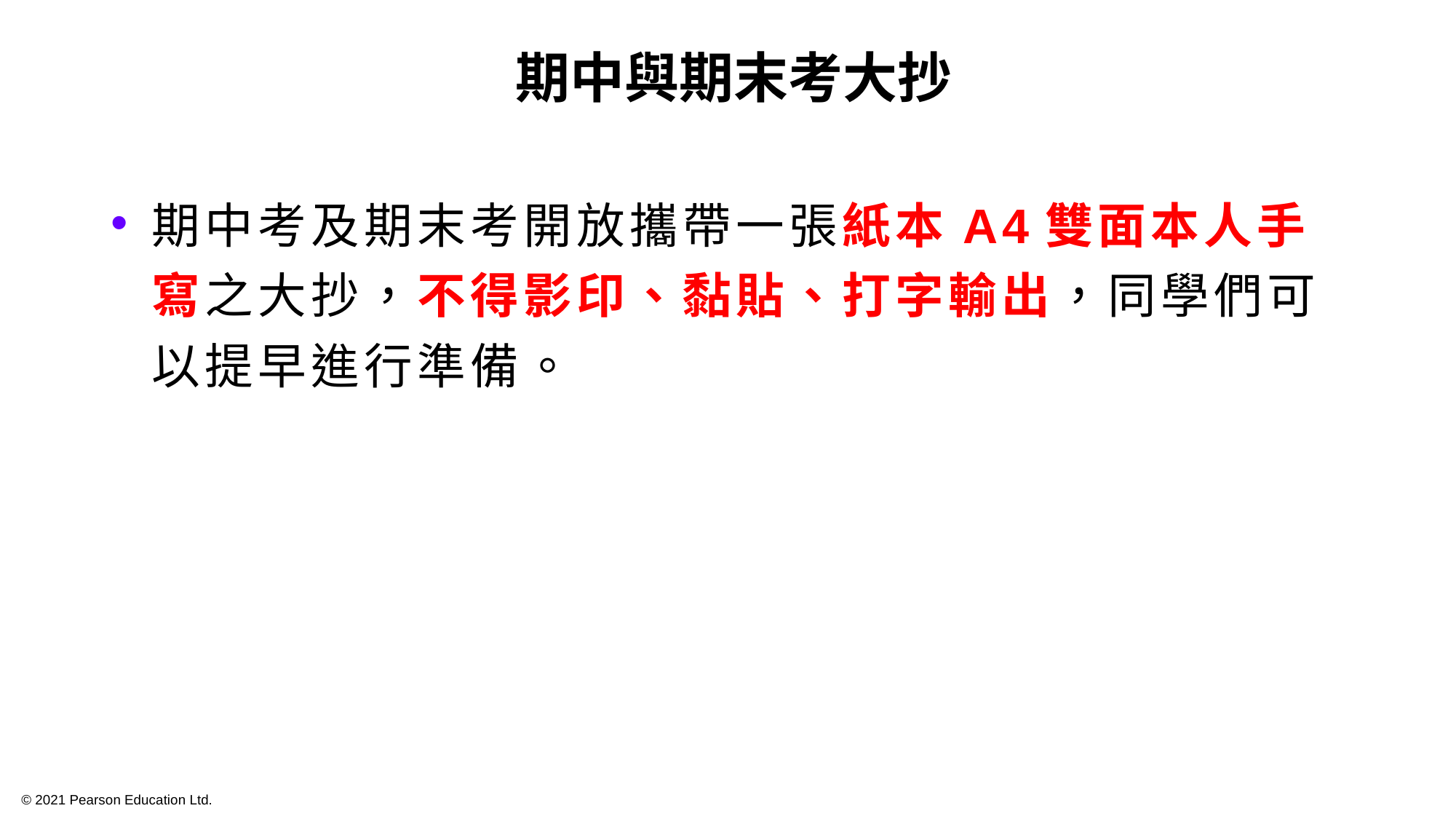

# 期中與期末考大抄
期中考及期末考開放攜帶一張紙本A4雙面本人手寫之大抄，不得影印、黏貼、打字輸出，同學們可以提早進行準備。